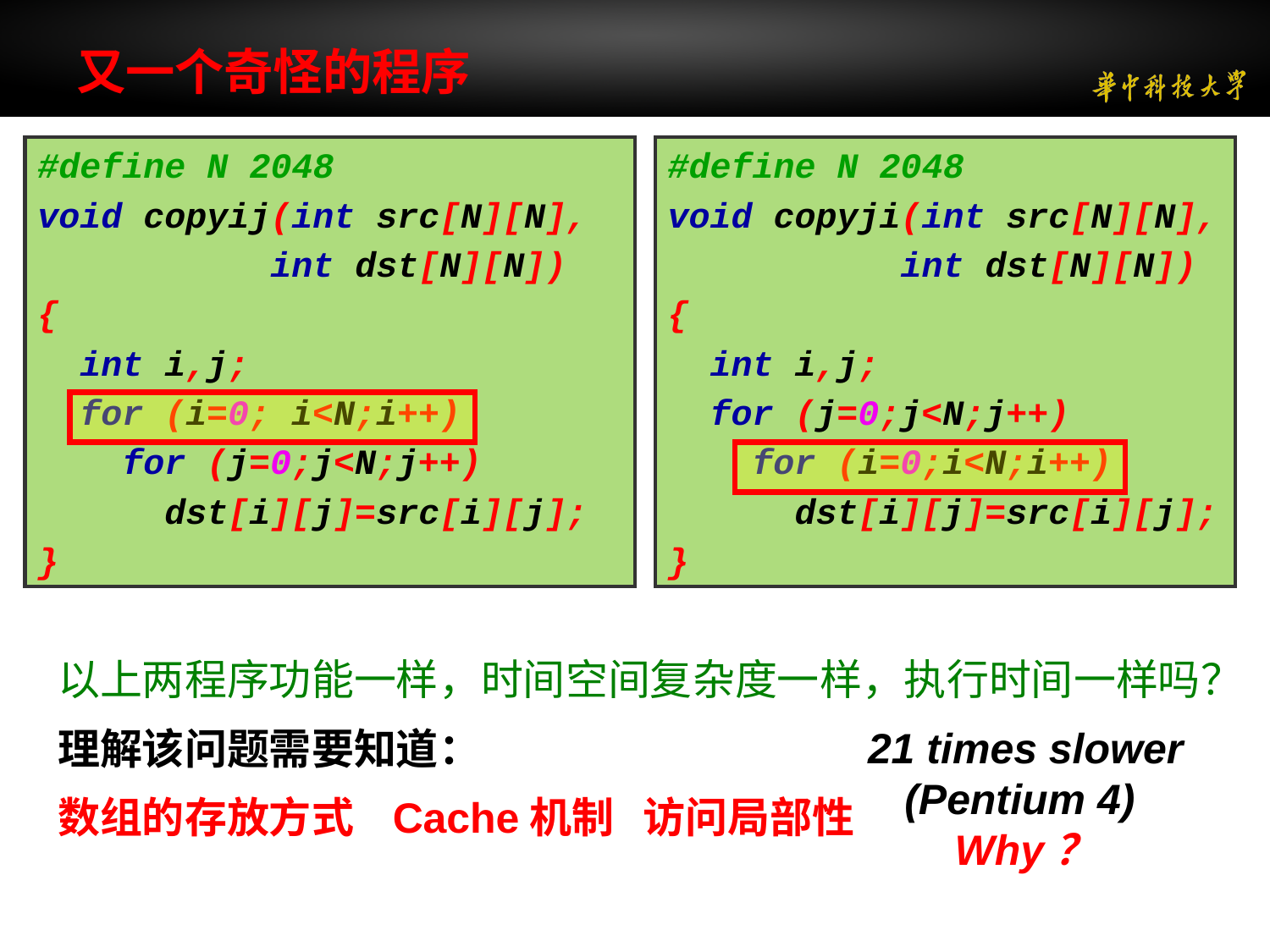

# 又一个奇怪的程序
#define N 2048
void copyij(int src[N][N],
           int dst[N][N])
{
  int i,j;
  for (i=0; i<N;i++)
    for (j=0;j<N;j++)
      dst[i][j]=src[i][j];
}
#define N 2048
void copyji(int src[N][N],
           int dst[N][N])
{
  int i,j;
  for (j=0;j<N;j++)
    for (i=0;i<N;i++)
      dst[i][j]=src[i][j];
}

以上两程序功能一样，时间空间复杂度一样，执行时间一样吗？
理解该问题需要知道：
数组的存放方式   Cache机制   访问局部性
21 times slower
(Pentium 4)
Why？